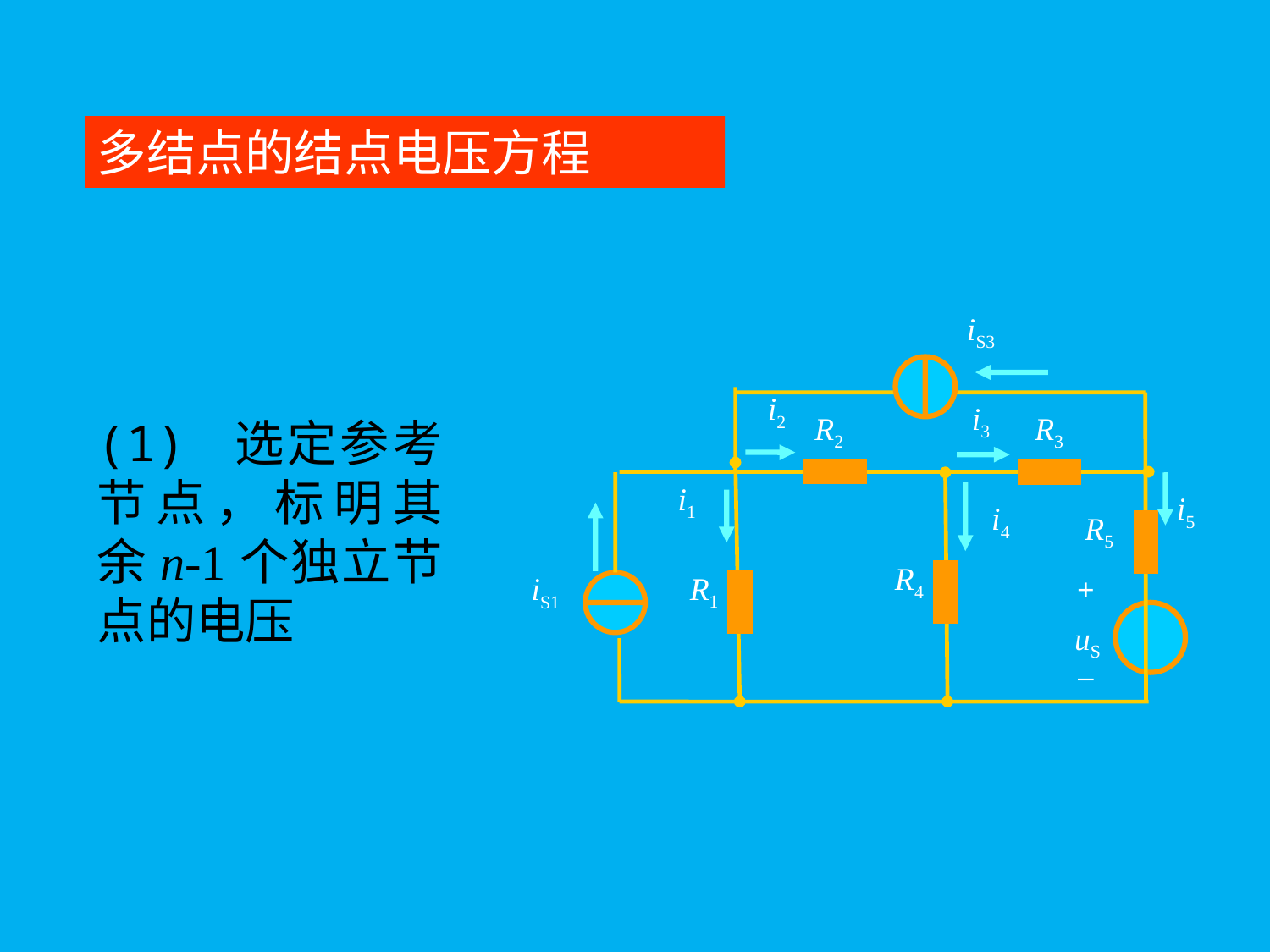

多结点的结点电压方程
iS3

i2

i3

R2
R3

i1

i5

i4

R5

R4
R1

+
iS1

uS

_

(1) 选定参考节点，标明其余n-1个独立节点的电压